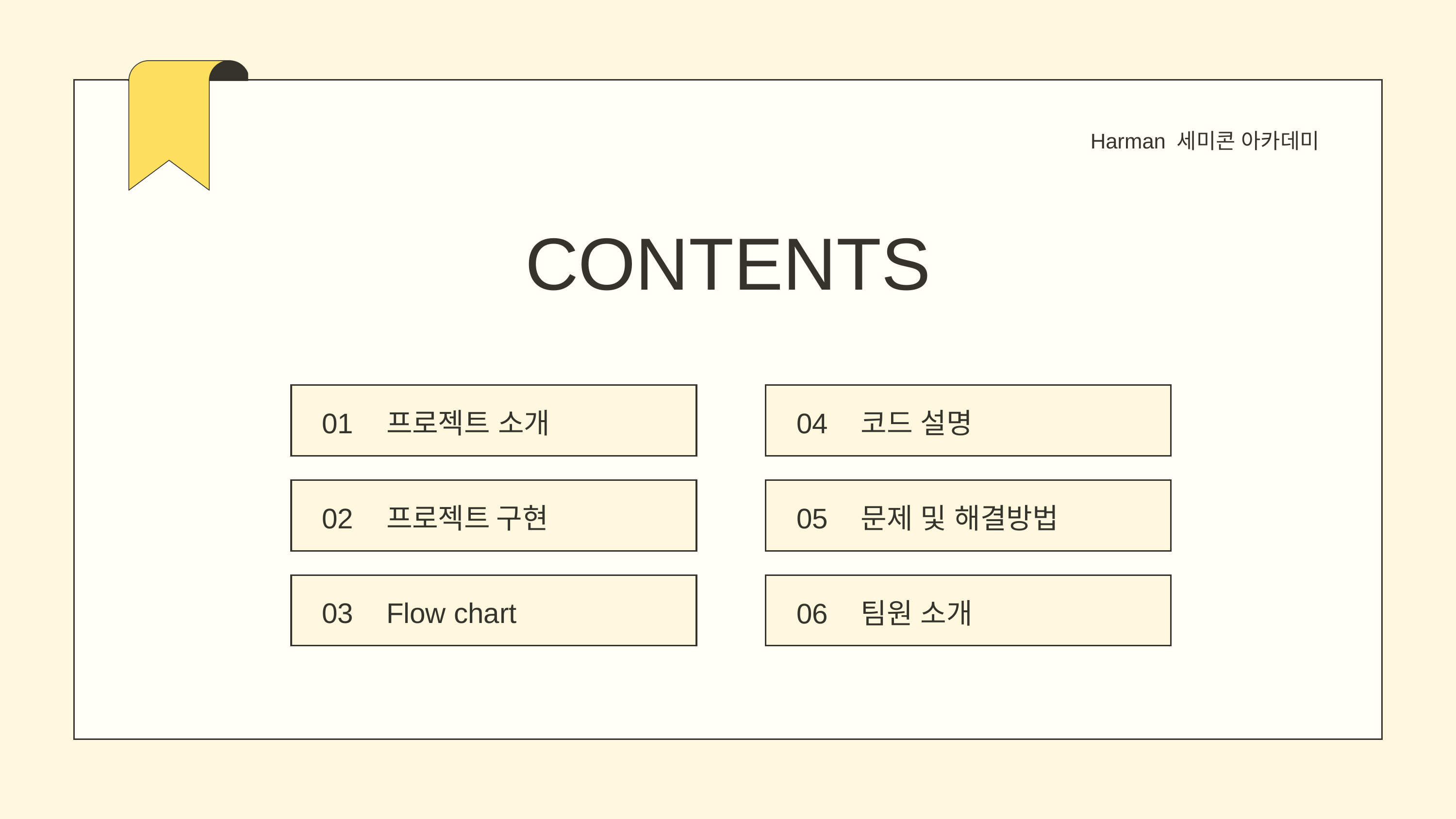

Harman 세미콘 아카데미
CONTENTS

01
프로젝트 소개
04
코드 설명

02
프로젝트 구현
05
문제 및 해결방법

03
Flow chart
06
팀원 소개